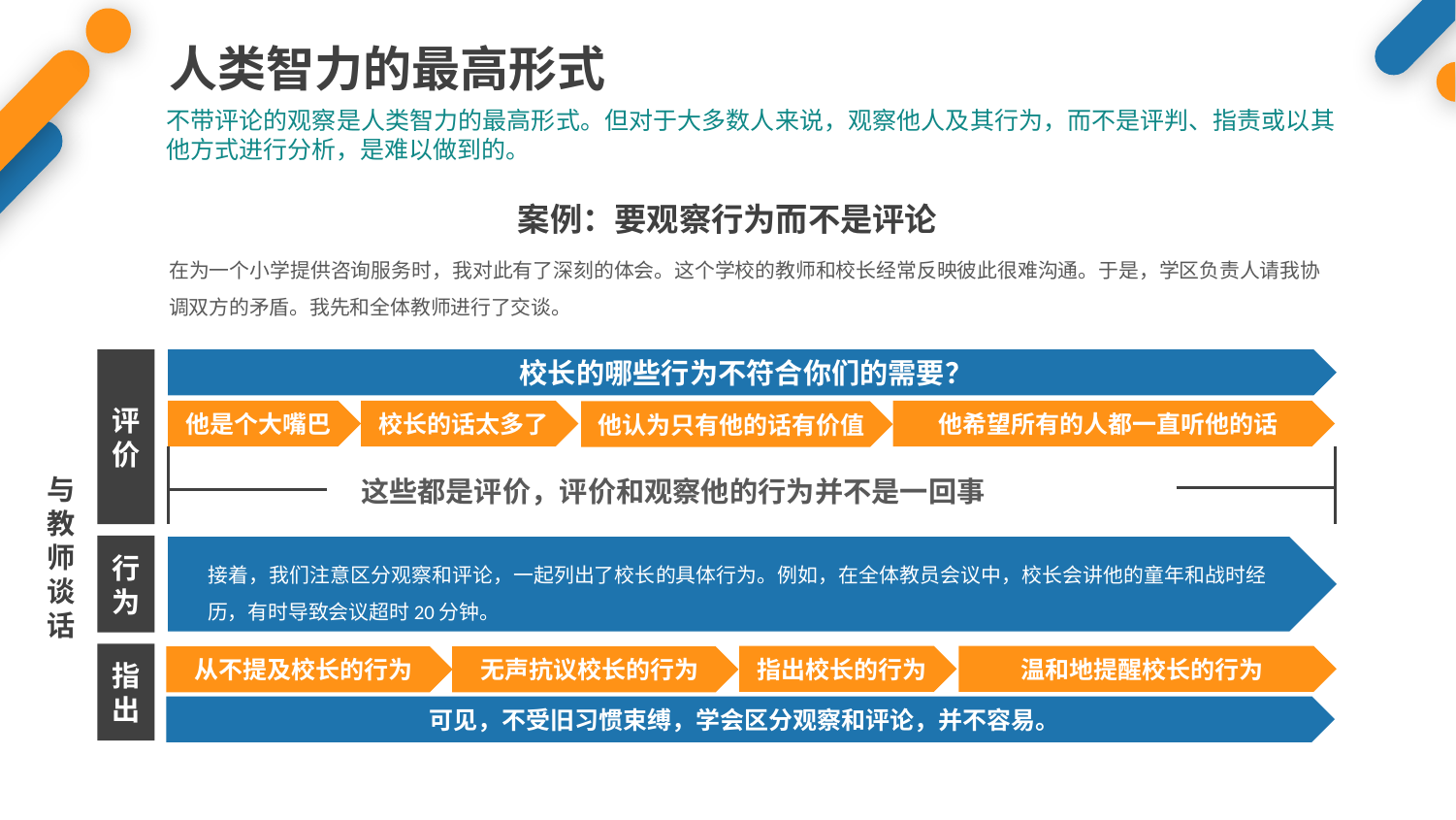

人类智力的最高形式
不带评论的观察是人类智力的最高形式。但对于大多数人来说，观察他人及其行为，而不是评判、指责或以其他方式进行分析，是难以做到的。
案例：要观察行为而不是评论
在为一个小学提供咨询服务时，我对此有了深刻的体会。这个学校的教师和校长经常反映彼此很难沟通。于是，学区负责人请我协调双方的矛盾。我先和全体教师进行了交谈。
评
价
校长的哪些行为不符合你们的需要？
他是个大嘴巴
校长的话太多了
他希望所有的人都一直听他的话
他认为只有他的话有价值
与教师
谈话
这些都是评价，评价和观察他的行为并不是一回事
行为

接着，我们注意区分观察和评论，一起列出了校长的具体行为。例如，在全体教员会议中，校长会讲他的童年和战时经历，有时导致会议超时20分钟。
指出
指出校长的行为
温和地提醒校长的行为
从不提及校长的行为
无声抗议校长的行为
可见，不受旧习惯束缚，学会区分观察和评论，并不容易。